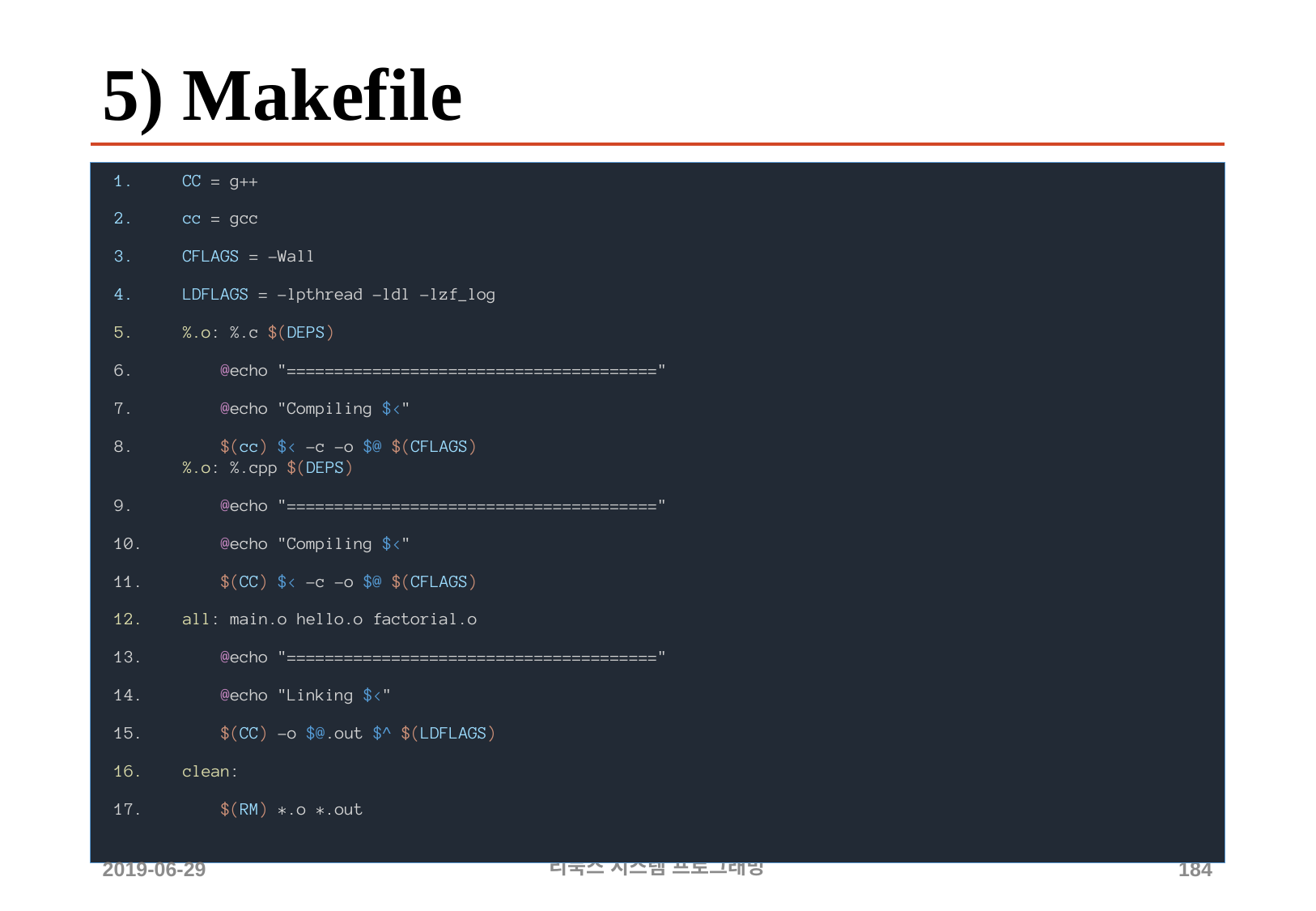

# 5) Makefile
CC = g++
cc = gcc
CFLAGS = -Wall
LDFLAGS = -lpthread -ldl -lzf_log
%.o: %.c $(DEPS)
    @echo "======================================="
    @echo "Compiling $<"
    $(cc) $< -c -o $@ $(CFLAGS)
%.o: %.cpp $(DEPS)
    @echo "======================================="
    @echo "Compiling $<"
    $(CC) $< -c -o $@ $(CFLAGS)
all: main.o hello.o factorial.o
    @echo "======================================="
    @echo "Linking $<"
    $(CC) -o $@.out $^ $(LDFLAGS)
clean:
    $(RM) *.o *.out
2019-06-29
리눅스 시스템 프로그래밍
184